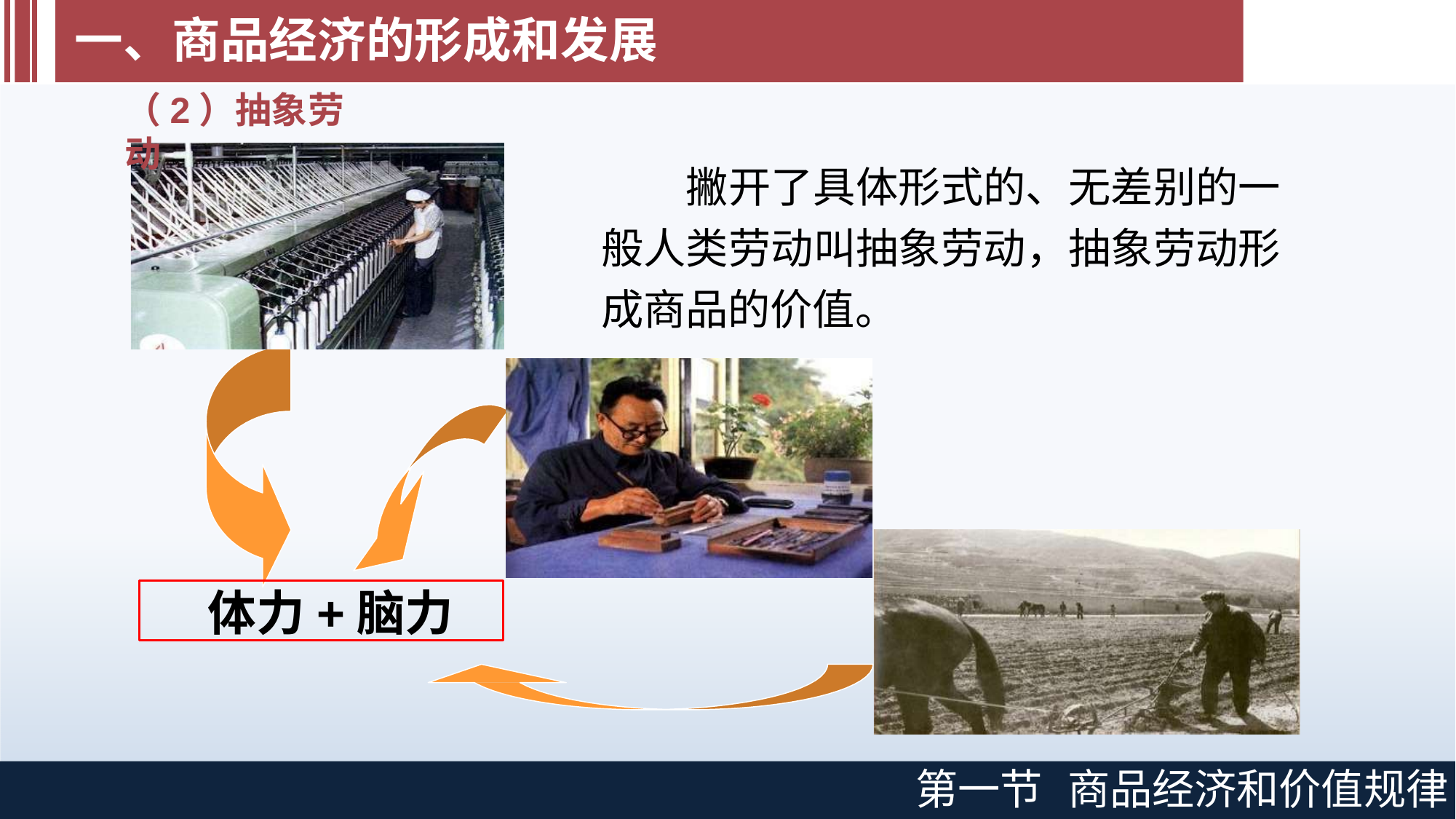

# 一、商品经济的形成和发展

（2）抽象劳动

撇开了具体形式的、无差别的一 般人类劳动叫抽象劳动，抽象劳动形 成商品的价值。

体力+脑力

第一节
商品经济和价值规律